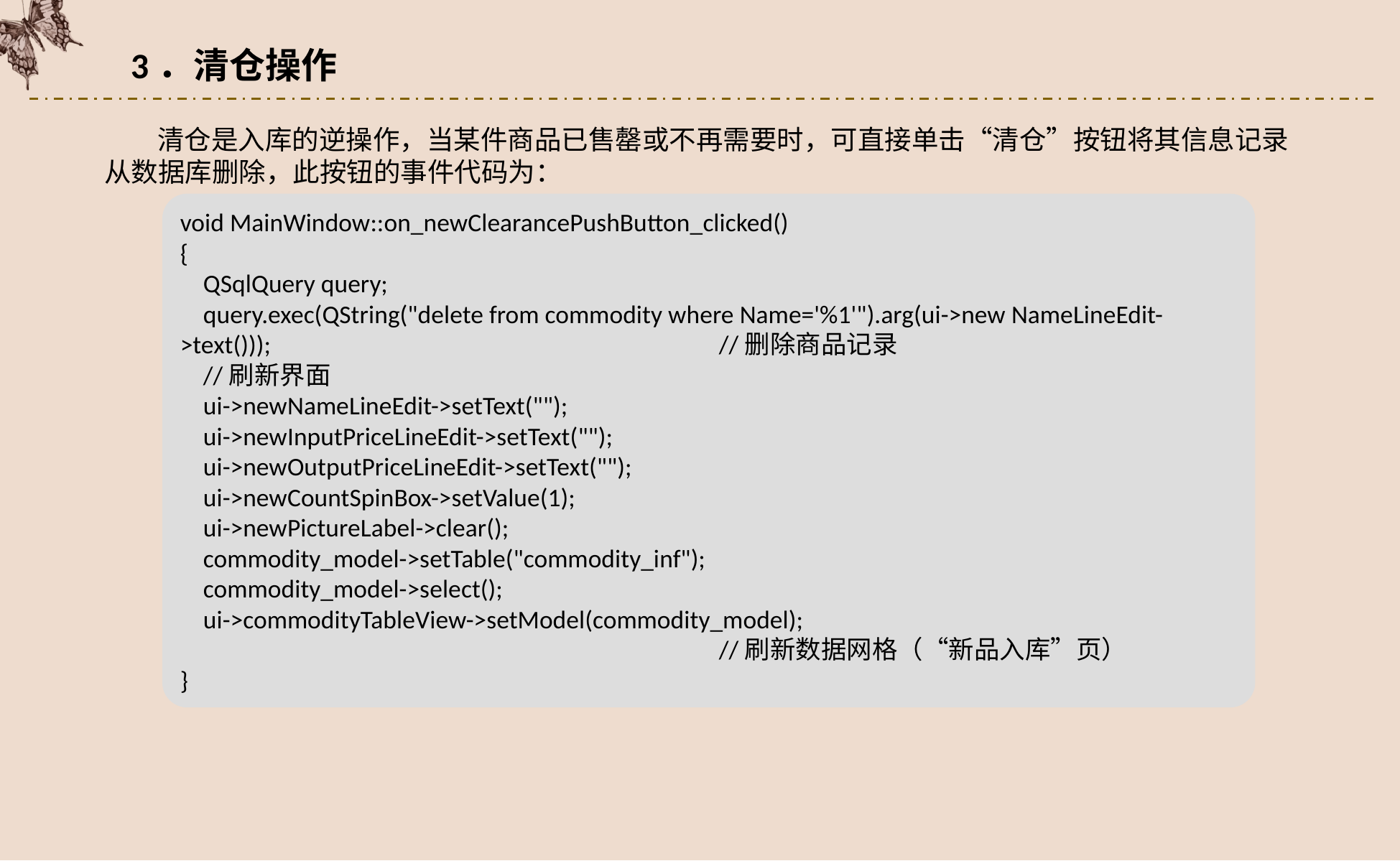

3．清仓操作
清仓是入库的逆操作，当某件商品已售罄或不再需要时，可直接单击“清仓”按钮将其信息记录从数据库删除，此按钮的事件代码为：
void MainWindow::on_newClearancePushButton_clicked()
{
    QSqlQuery query;
    query.exec(QString("delete from commodity where Name='%1'").arg(ui->new NameLineEdit->text()));					//删除商品记录
    //刷新界面
    ui->newNameLineEdit->setText("");
    ui->newInputPriceLineEdit->setText("");
    ui->newOutputPriceLineEdit->setText("");
    ui->newCountSpinBox->setValue(1);
    ui->newPictureLabel->clear();
    commodity_model->setTable("commodity_inf");
    commodity_model->select();
    ui->commodityTableView->setModel(commodity_model);
					//刷新数据网格（“新品入库”页）
}